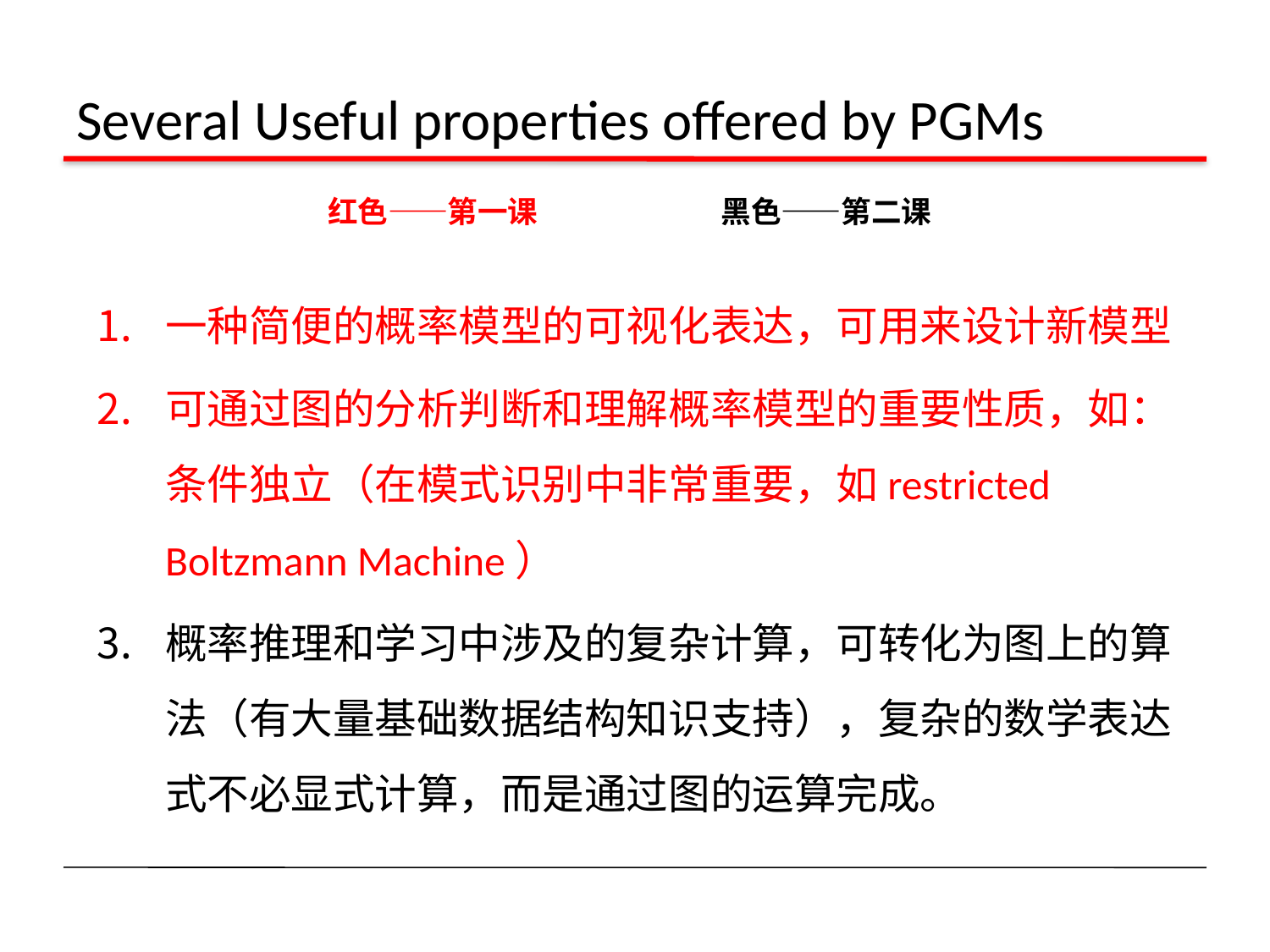

# Several Useful properties offered by PGMs
红色——第一课                           黑色——第二课
一种简便的概率模型的可视化表达，可用来设计新模型
可通过图的分析判断和理解概率模型的重要性质，如：条件独立（在模式识别中非常重要，如restricted Boltzmann Machine）
概率推理和学习中涉及的复杂计算，可转化为图上的算法（有大量基础数据结构知识支持），复杂的数学表达式不必显式计算，而是通过图的运算完成。